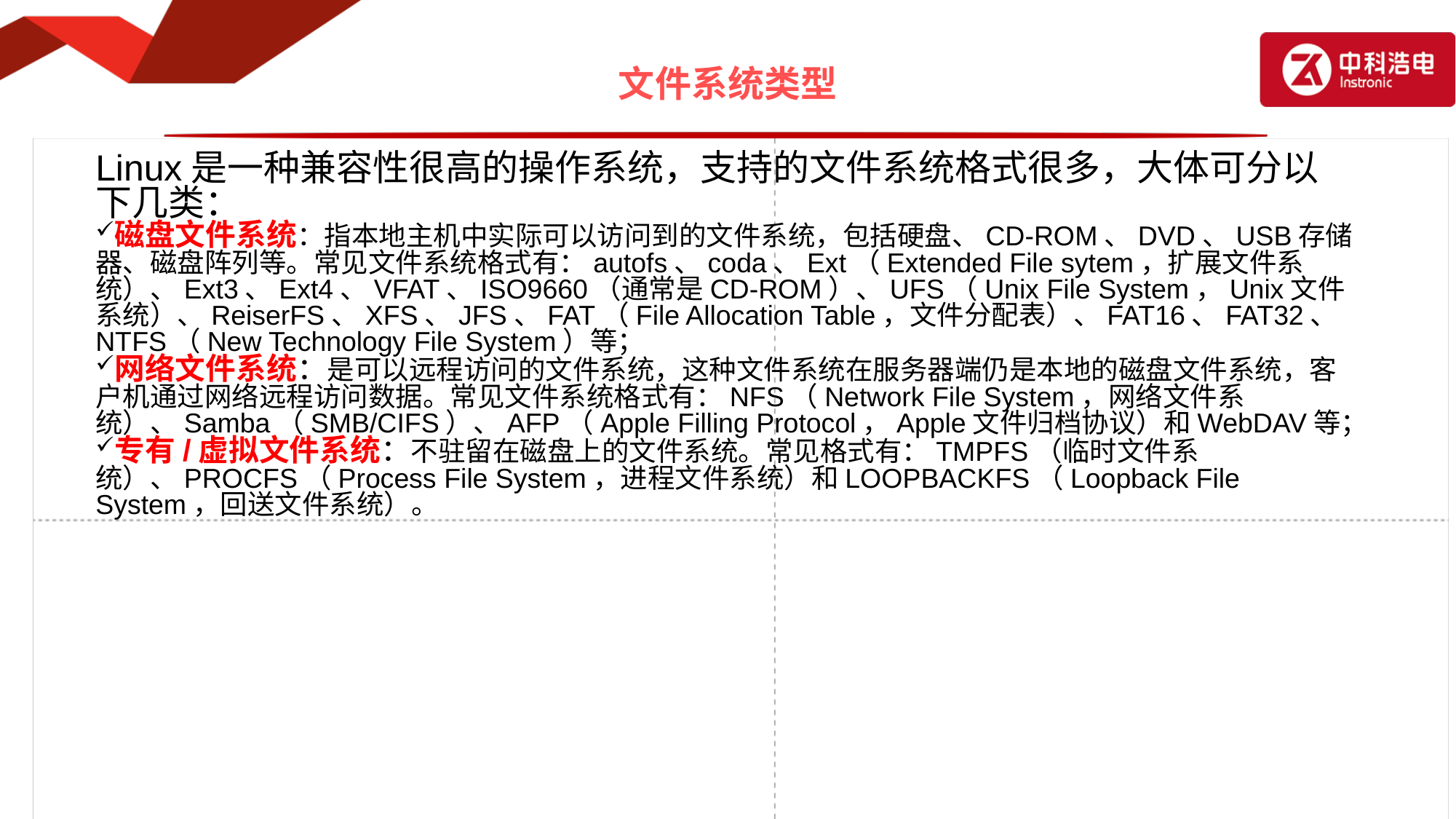

# 文件系统类型
Linux是一种兼容性很高的操作系统，支持的文件系统格式很多，大体可分以下几类：
磁盘文件系统：指本地主机中实际可以访问到的文件系统，包括硬盘、CD-ROM、DVD、USB存储器、磁盘阵列等。常见文件系统格式有：autofs、coda、Ext（Extended File sytem，扩展文件系统）、Ext3、Ext4、VFAT、ISO9660（通常是CD-ROM）、UFS（Unix File System，Unix文件系统）、ReiserFS、XFS、JFS、FAT（File Allocation Table，文件分配表）、FAT16、FAT32、NTFS（New Technology File System）等；
网络文件系统：是可以远程访问的文件系统，这种文件系统在服务器端仍是本地的磁盘文件系统，客户机通过网络远程访问数据。常见文件系统格式有：NFS（Network File System，网络文件系统）、Samba（SMB/CIFS）、AFP（Apple Filling Protocol，Apple文件归档协议）和WebDAV等；
专有/虚拟文件系统：不驻留在磁盘上的文件系统。常见格式有：TMPFS（临时文件系统）、PROCFS（Process File System，进程文件系统）和LOOPBACKFS（Loopback File System，回送文件系统）。